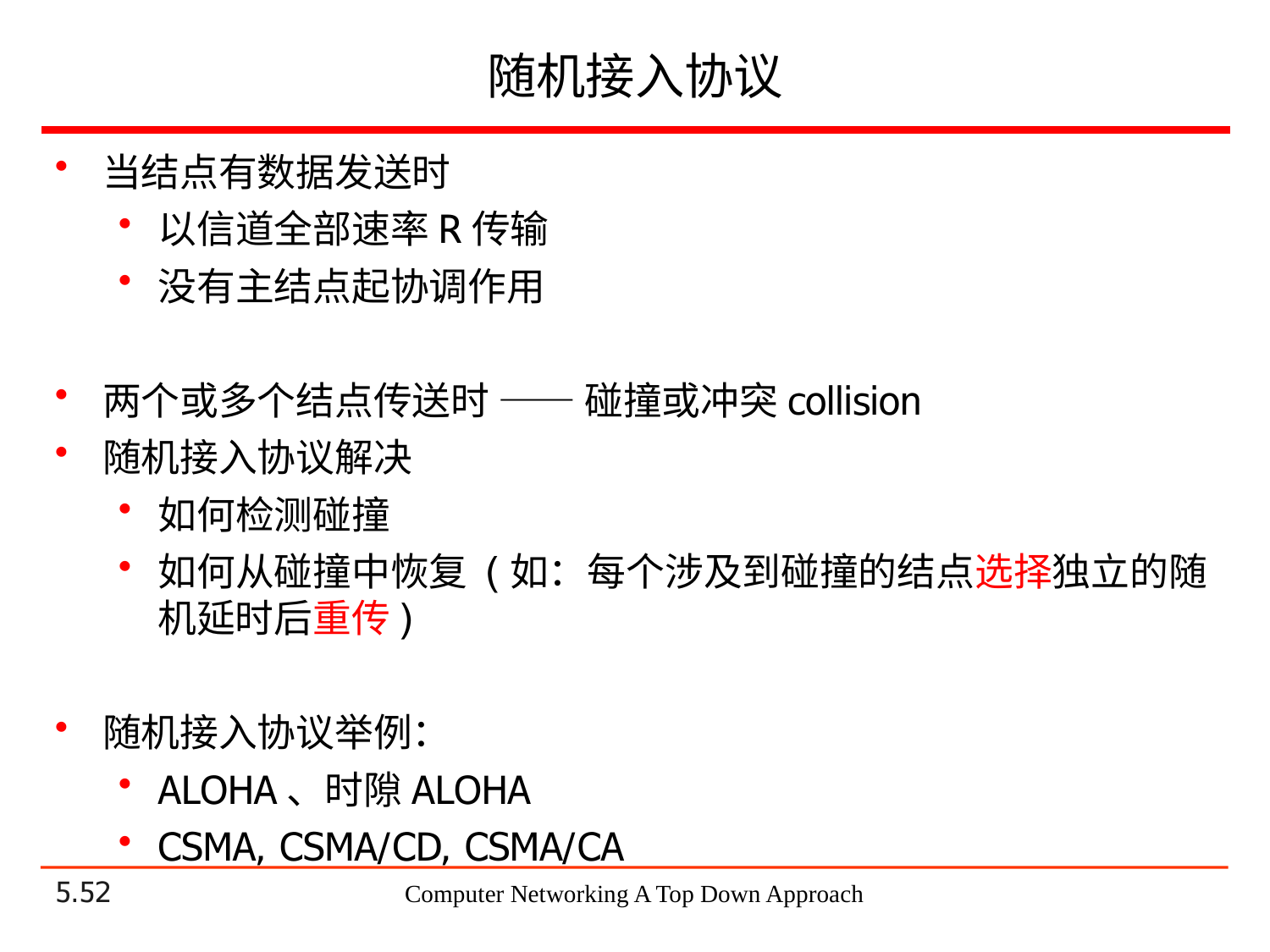

# 随机接入协议
当结点有数据发送时
以信道全部速率R传输
没有主结点起协调作用

两个或多个结点传送时 —— 碰撞或冲突collision
随机接入协议解决
如何检测碰撞
如何从碰撞中恢复 (如：每个涉及到碰撞的结点选择独立的随机延时后重传)

随机接入协议举例：
ALOHA、时隙ALOHA
CSMA, CSMA/CD, CSMA/CA